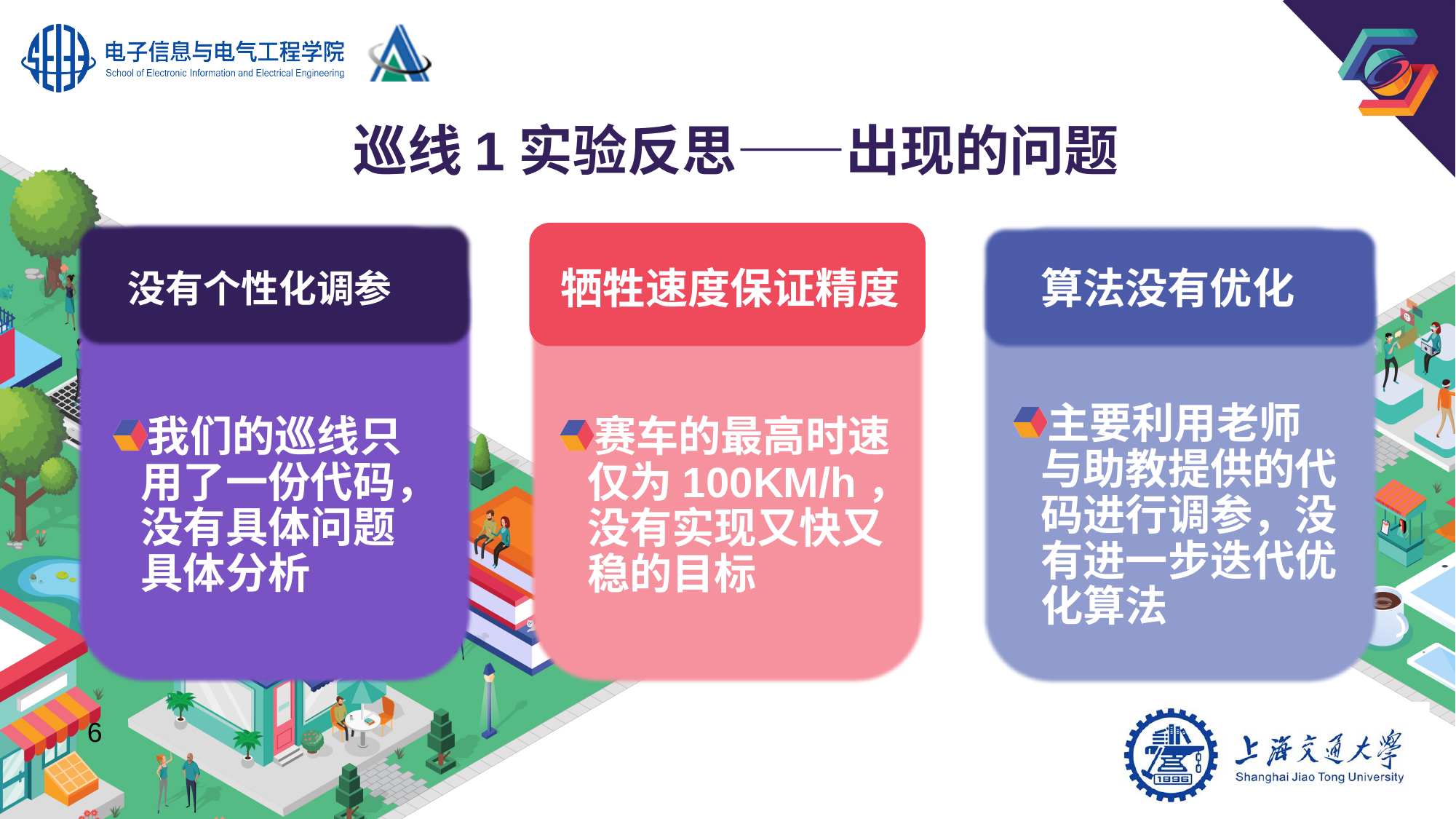

# 巡线1实验反思——出现的问题
牺牲速度保证精度
没有个性化调参
算法没有优化
主要利用老师与助教提供的代码进行调参，没有进一步迭代优化算法

我们的巡线只用了一份代码，没有具体问题具体分析

赛车的最高时速仅为100KM/h，没有实现又快又稳的目标

6
© 2019 SIGGRAPH. ALL RIGHTS RESERVED.